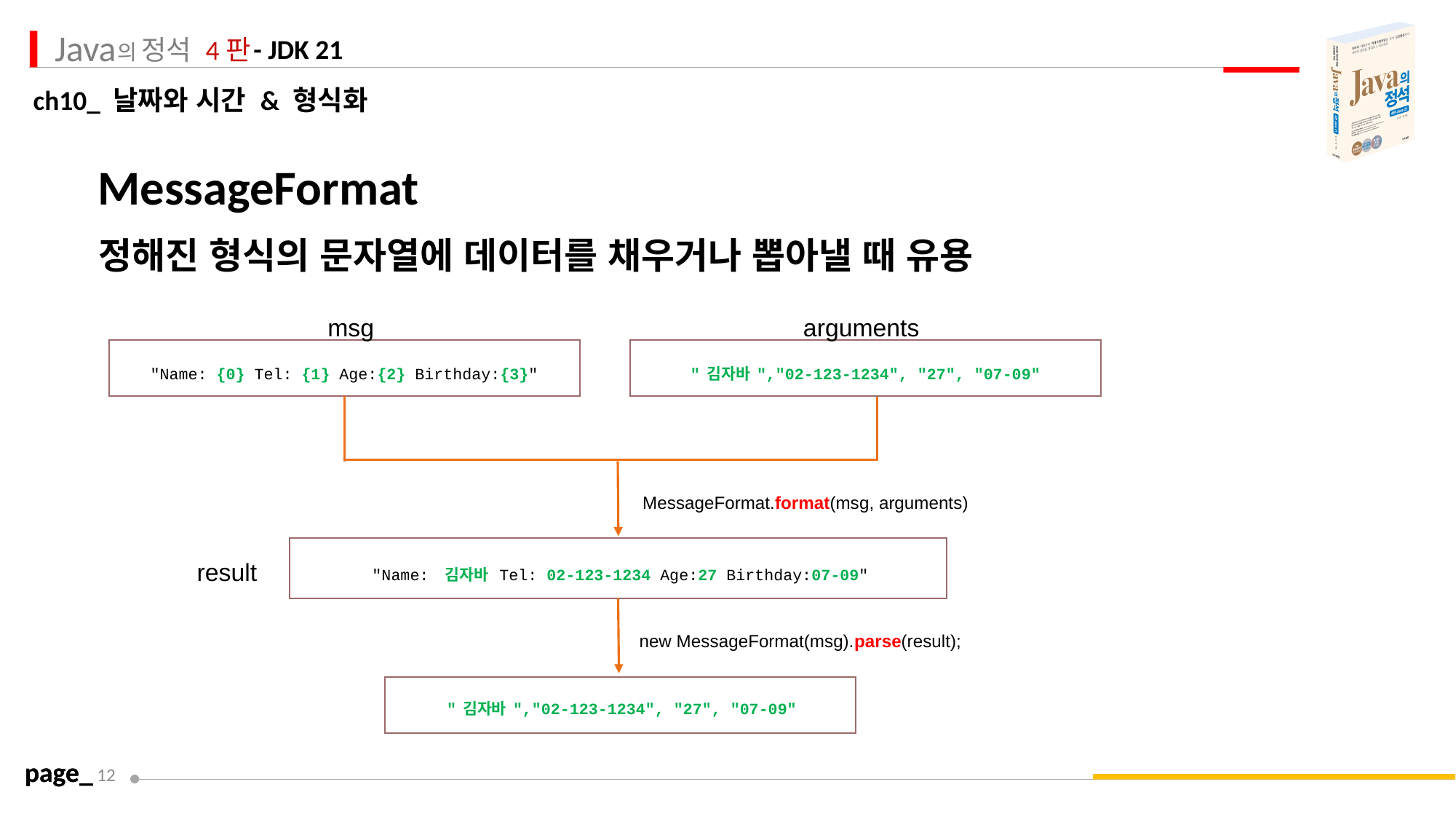

MessageFormat
정해진 형식의 문자열에 데이터를 채우거나 뽑아낼 때 유용
msg

"Name: {0} Tel: {1} Age:{2} Birthday:{3}"
arguments

"김자바","02-123-1234", "27", "07-09"
MessageFormat.format(msg, arguments)

result
"Name: 김자바 Tel: 02-123-1234 Age:27 Birthday:07-09"
new MessageFormat(msg).parse(result);

"김자바","02-123-1234", "27", "07-09"
page_
12